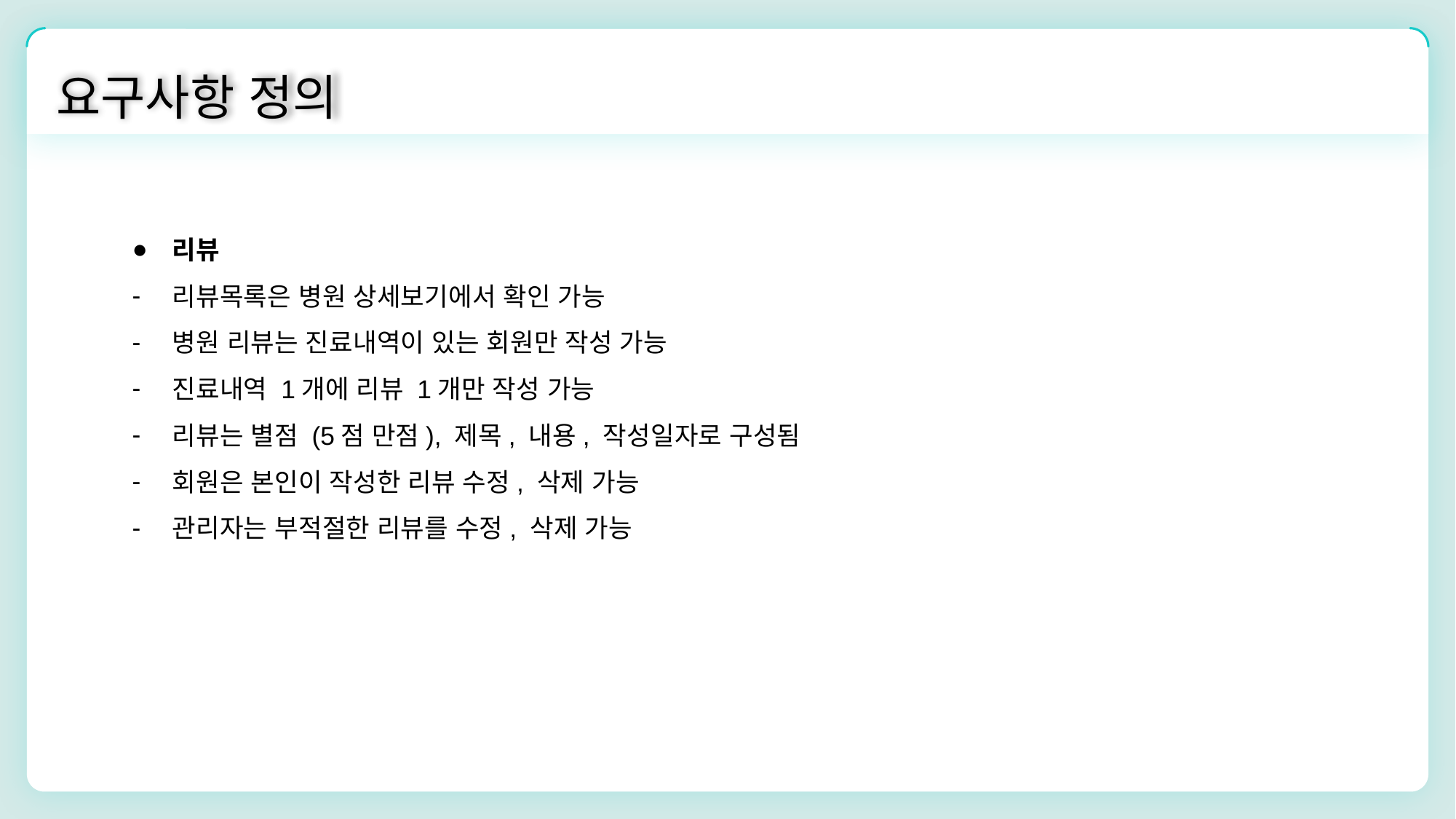

요구사항 정의
리뷰
리뷰목록은 병원 상세보기에서 확인 가능
병원 리뷰는 진료내역이 있는 회원만 작성 가능
진료내역 1개에 리뷰 1개만 작성 가능
리뷰는 별점 (5점 만점), 제목, 내용, 작성일자로 구성됨
회원은 본인이 작성한 리뷰 수정, 삭제 가능
관리자는 부적절한 리뷰를 수정, 삭제 가능